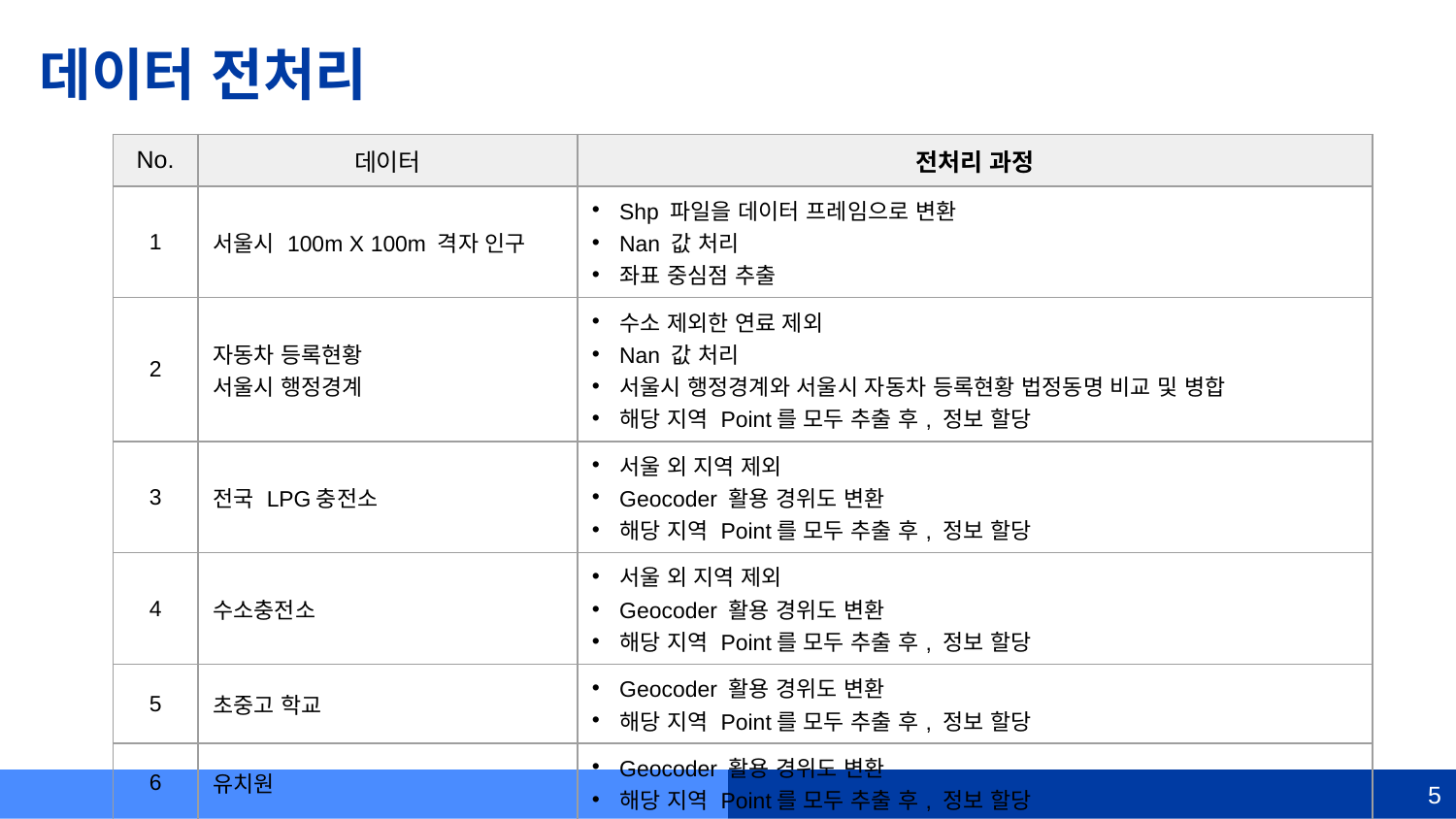

# 데이터 전처리
| No. | 데이터 | 전처리 과정 |
| --- | --- | --- |
| 1 | 서울시 100m X 100m 격자 인구 | Shp 파일을 데이터 프레임으로 변환 Nan 값 처리 좌표 중심점 추출 |
| 2 | 자동차 등록현황 서울시 행정경계 | 수소 제외한 연료 제외 Nan 값 처리 서울시 행정경계와 서울시 자동차 등록현황 법정동명 비교 및 병합 해당 지역 Point를 모두 추출 후, 정보 할당 |
| 3 | 전국 LPG충전소 | 서울 외 지역 제외 Geocoder 활용 경위도 변환 해당 지역 Point를 모두 추출 후, 정보 할당 |
| 4 | 수소충전소 | 서울 외 지역 제외 Geocoder 활용 경위도 변환 해당 지역 Point를 모두 추출 후, 정보 할당 |
| 5 | 초중고 학교 | Geocoder 활용 경위도 변환 해당 지역 Point를 모두 추출 후, 정보 할당 |
| 6 | 유치원 | Geocoder 활용 경위도 변환 해당 지역 Point를 모두 추출 후, 정보 할당 |
5